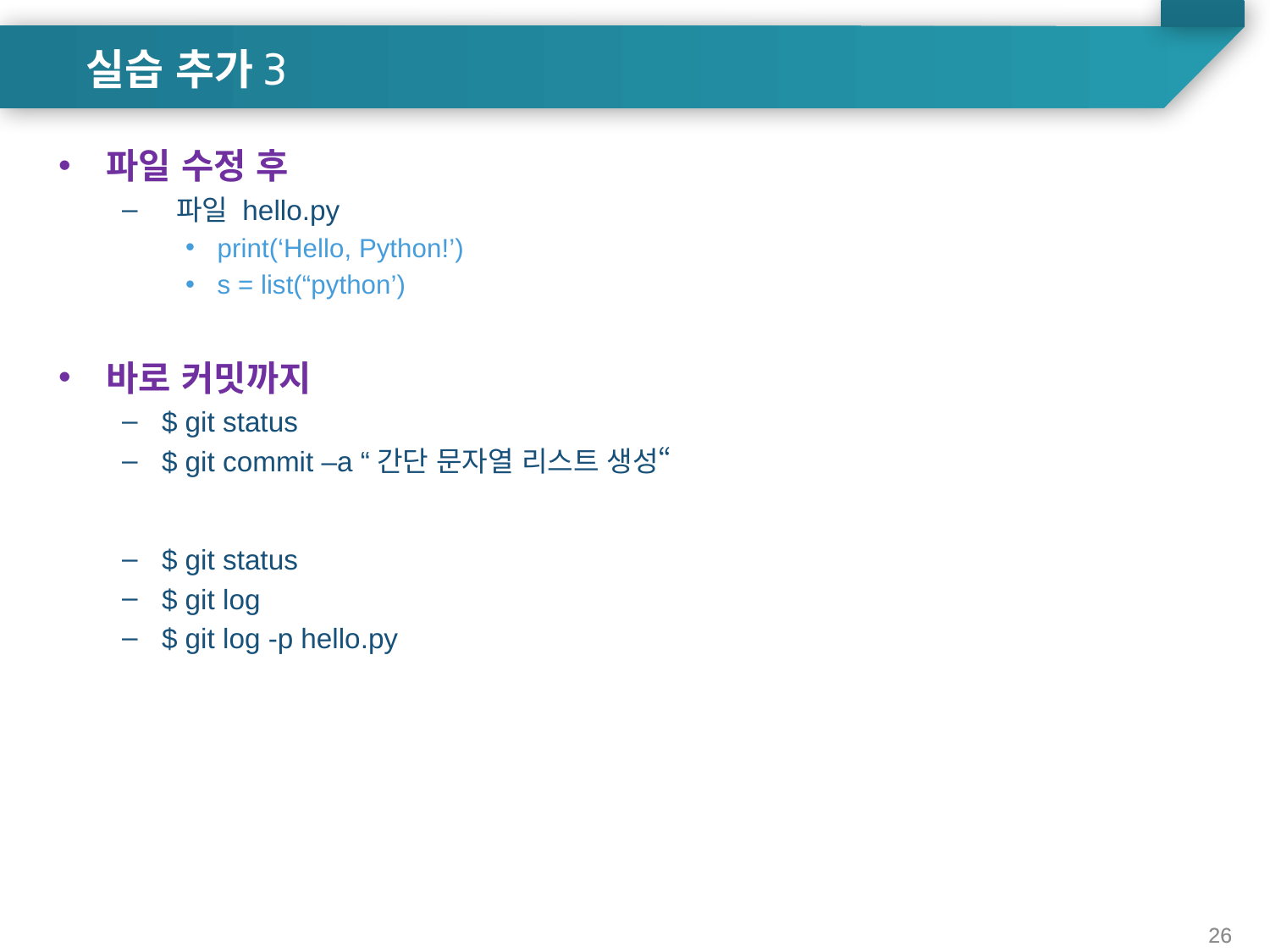

실습 추가3
파일 수정 후
 파일 hello.py
print(‘Hello, Python!’)
s = list(“python’)

바로 커밋까지
$ git status
$ git commit –a “간단 문자열 리스트 생성“

$ git status
$ git log
$ git log -p hello.py

26